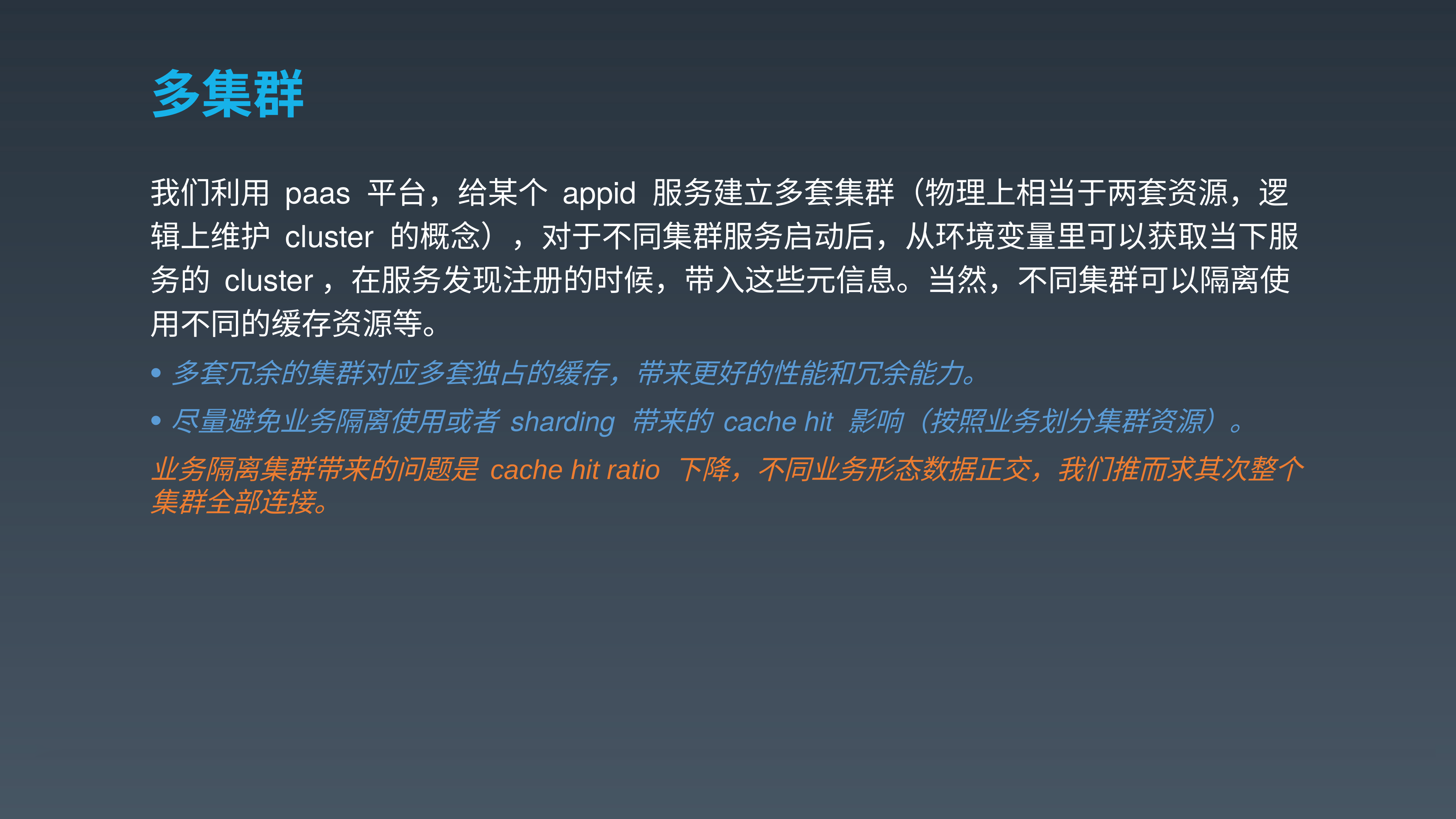

# 多集群
我们利用 paas 平台，给某个 appid 服务建立多套集群（物理上相当于两套资源，逻辑上维护 cluster 的概念），对于不同集群服务启动后，从环境变量里可以获取当下服务的 cluster，在服务发现注册的时候，带入这些元信息。当然，不同集群可以隔离使用不同的缓存资源等。
多套冗余的集群对应多套独占的缓存，带来更好的性能和冗余能力。
尽量避免业务隔离使用或者 sharding 带来的 cache hit 影响（按照业务划分集群资源）。
业务隔离集群带来的问题是 cache hit ratio 下降，不同业务形态数据正交，我们推而求其次整个集群全部连接。